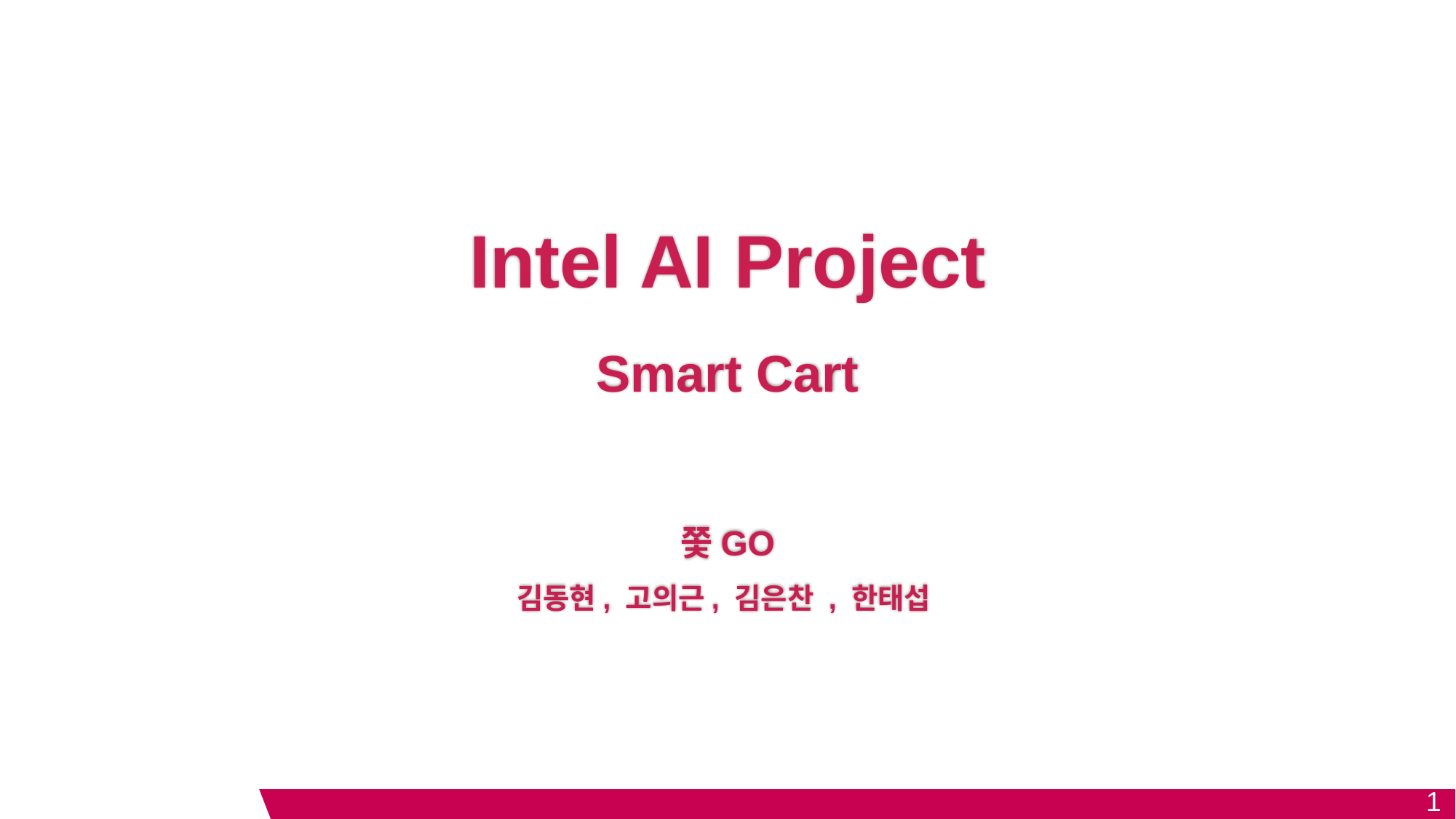

# Intel AI Project
Smart Cart
쫓GO
김동현, 고의근, 김은찬 , 한태섭
1